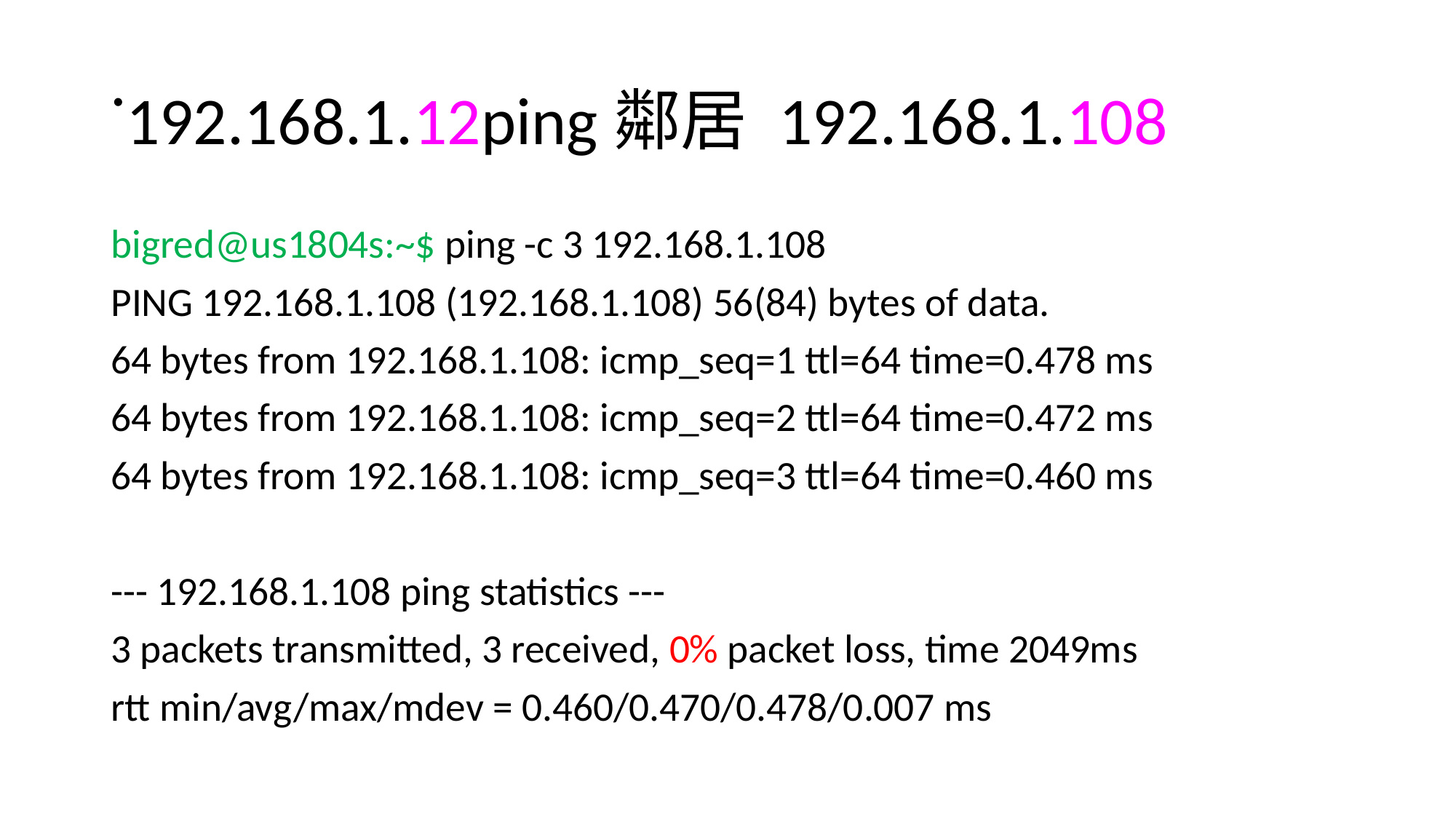

# ˙192.168.1.12ping鄰居 192.168.1.108
bigred@us1804s:~$ ping -c 3 192.168.1.108
PING 192.168.1.108 (192.168.1.108) 56(84) bytes of data.
64 bytes from 192.168.1.108: icmp_seq=1 ttl=64 time=0.478 ms
64 bytes from 192.168.1.108: icmp_seq=2 ttl=64 time=0.472 ms
64 bytes from 192.168.1.108: icmp_seq=3 ttl=64 time=0.460 ms

--- 192.168.1.108 ping statistics ---
3 packets transmitted, 3 received, 0% packet loss, time 2049ms
rtt min/avg/max/mdev = 0.460/0.470/0.478/0.007 ms